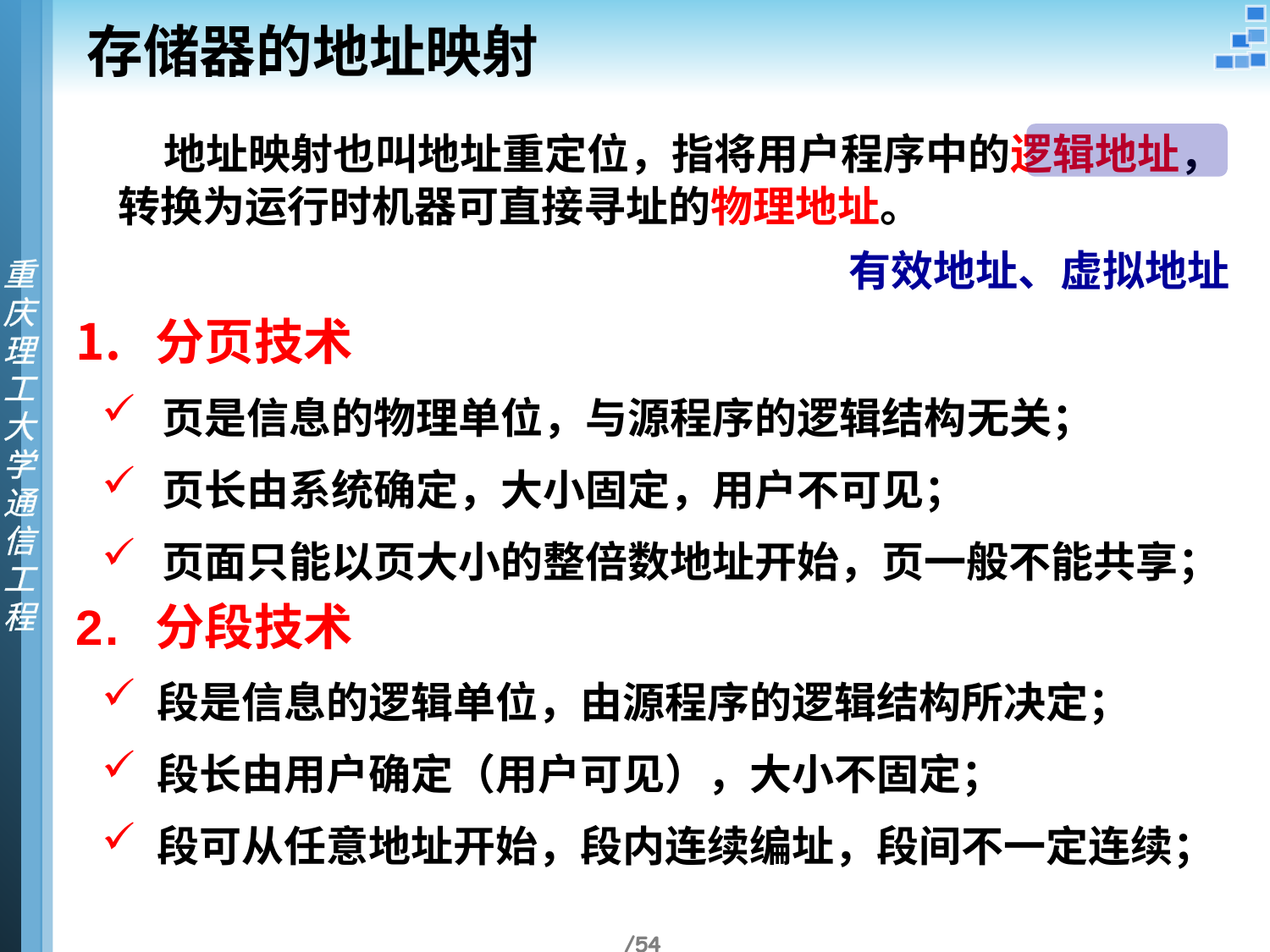

存储器的地址映射
   地址映射也叫地址重定位，指将用户程序中的逻辑地址，转换为运行时机器可直接寻址的物理地址。

有效地址、虚拟地址
分页技术
页是信息的物理单位，与源程序的逻辑结构无关；
页长由系统确定，大小固定，用户不可见；
页面只能以页大小的整倍数地址开始，页一般不能共享；
分段技术
 段是信息的逻辑单位，由源程序的逻辑结构所决定；
 段长由用户确定（用户可见），大小不固定；
 段可从任意地址开始，段内连续编址，段间不一定连续；

20
/54